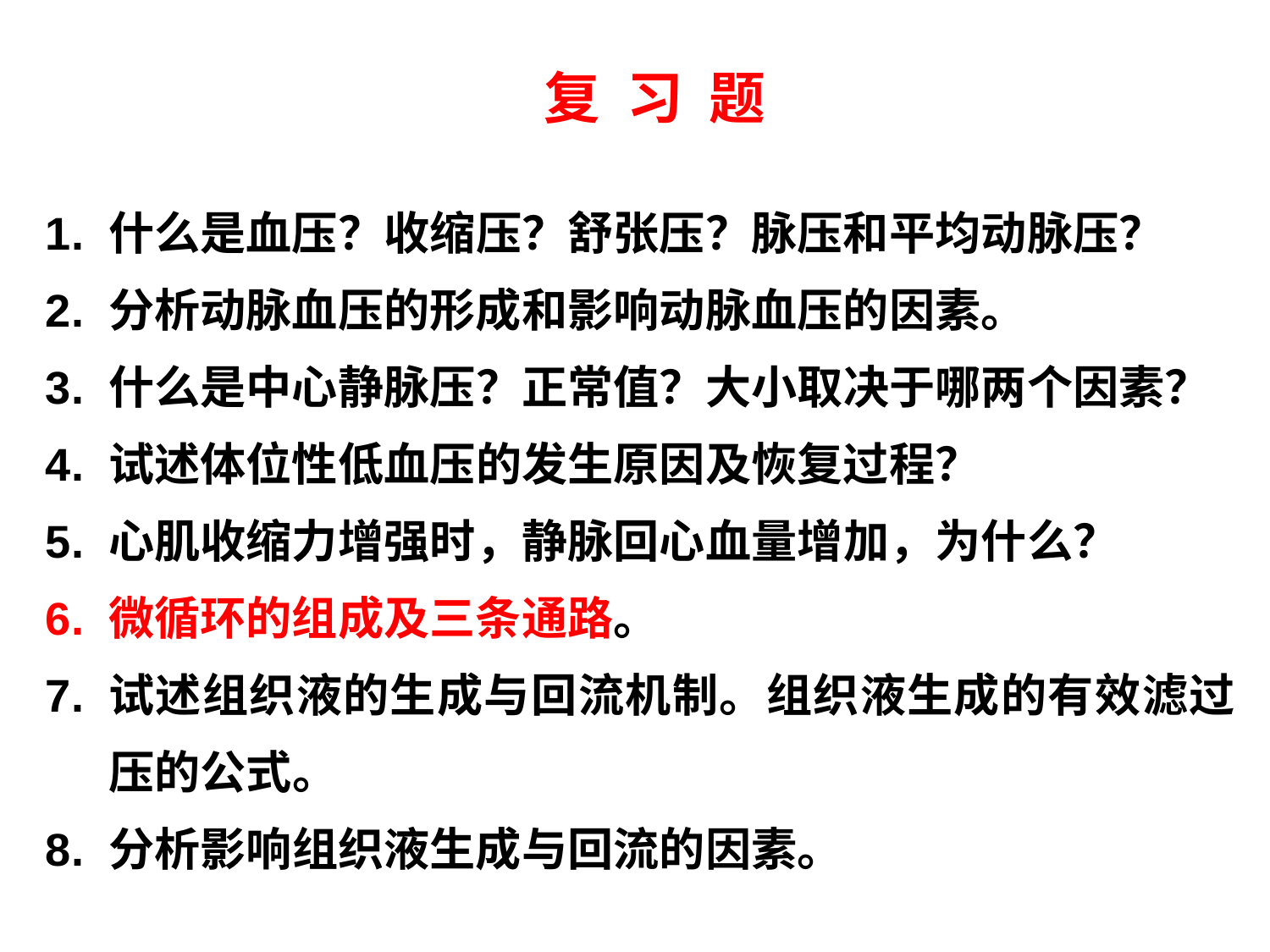

复  习  题
什么是血压？收缩压？舒张压？脉压和平均动脉压？
分析动脉血压的形成和影响动脉血压的因素。
什么是中心静脉压？正常值？大小取决于哪两个因素？
试述体位性低血压的发生原因及恢复过程？
心肌收缩力增强时，静脉回心血量增加，为什么？
微循环的组成及三条通路。
试述组织液的生成与回流机制。组织液生成的有效滤过压的公式。
分析影响组织液生成与回流的因素。